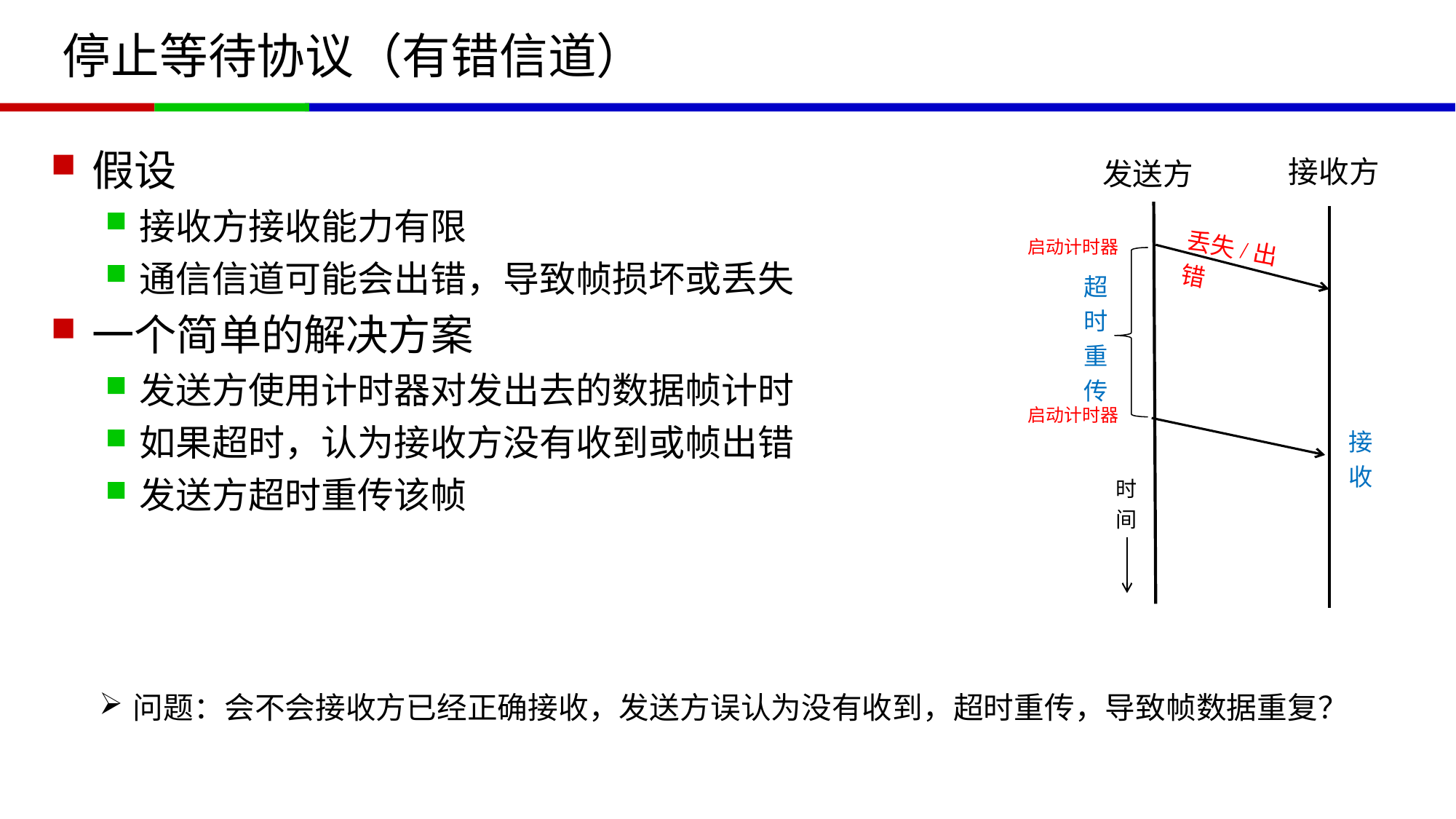

# 停止等待协议（有错信道）
假设
接收方接收能力有限
通信信道可能会出错，导致帧损坏或丢失
一个简单的解决方案
发送方使用计时器对发出去的数据帧计时
如果超时，认为接收方没有收到或帧出错
发送方超时重传该帧

接收方
发送方
丢失/出错
启动计时器

超时重传
启动计时器
接收
时间
问题：会不会接收方已经正确接收，发送方误认为没有收到，超时重传，导致帧数据重复？
46